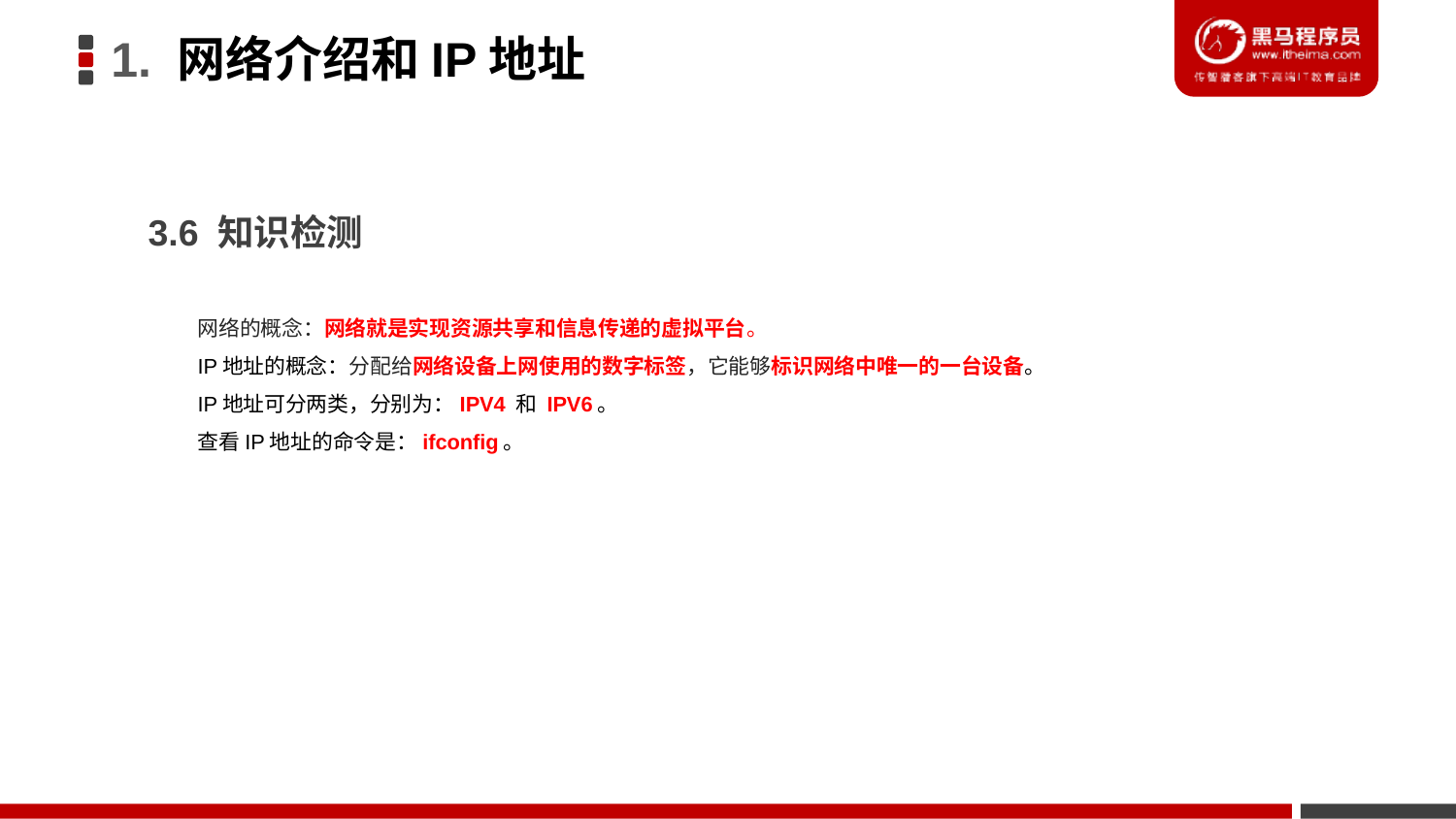

1. 网络介绍和IP地址
3.6 知识检测
网络的概念：网络就是实现资源共享和信息传递的虚拟平台。
IP地址的概念：分配给网络设备上网使用的数字标签，它能够标识网络中唯一的一台设备。
IP地址可分两类，分别为：IPV4 和 IPV6。
查看IP地址的命令是：ifconfig。